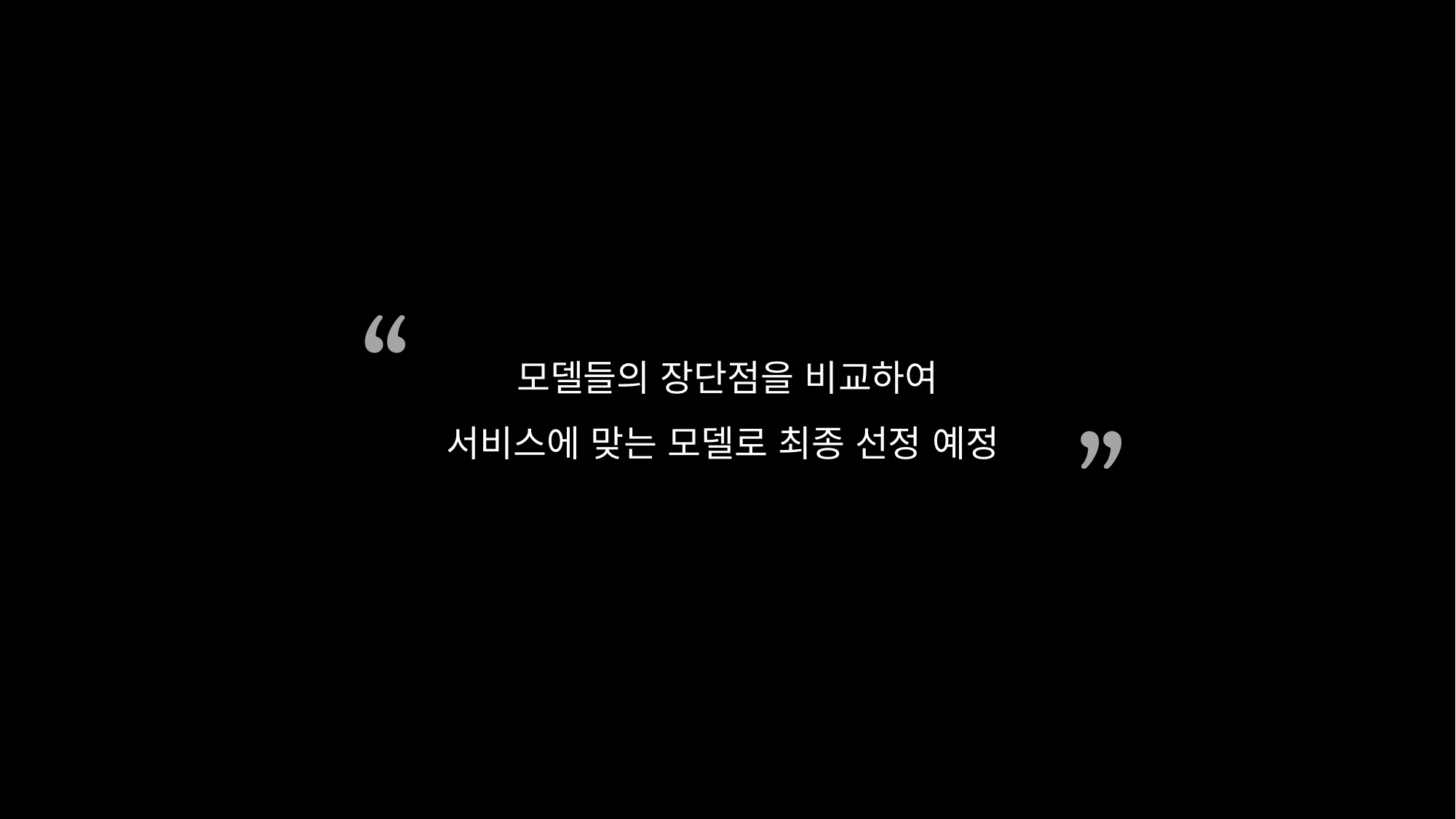

“
모델들의 장단점을 비교하여
서비스에 맞는 모델로 최종 선정 예정
”